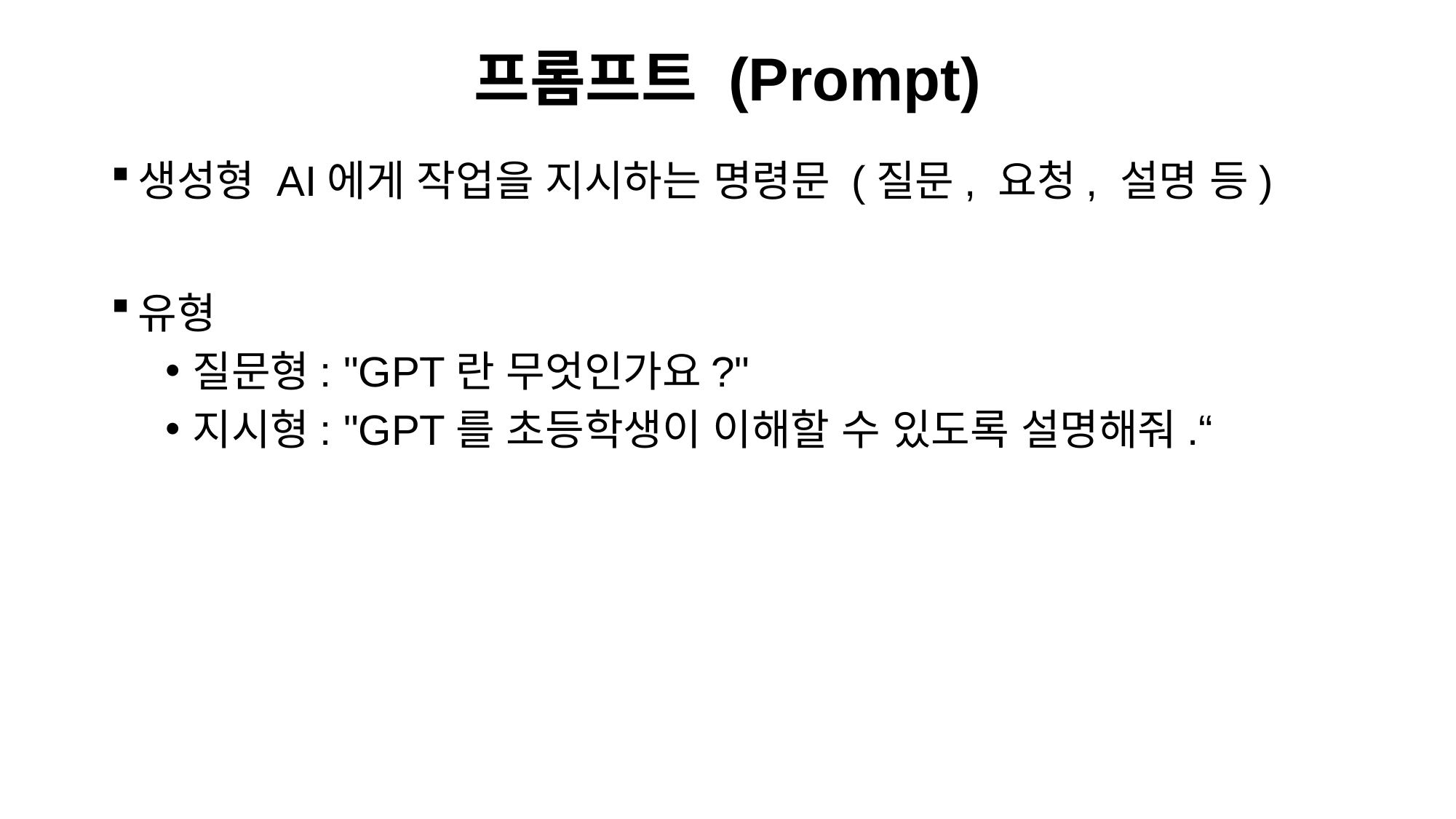

# 프롬프트 (Prompt)
생성형 AI에게 작업을 지시하는 명령문 (질문, 요청, 설명 등)

유형
질문형: "GPT란 무엇인가요?"
지시형: "GPT를 초등학생이 이해할 수 있도록 설명해줘.“